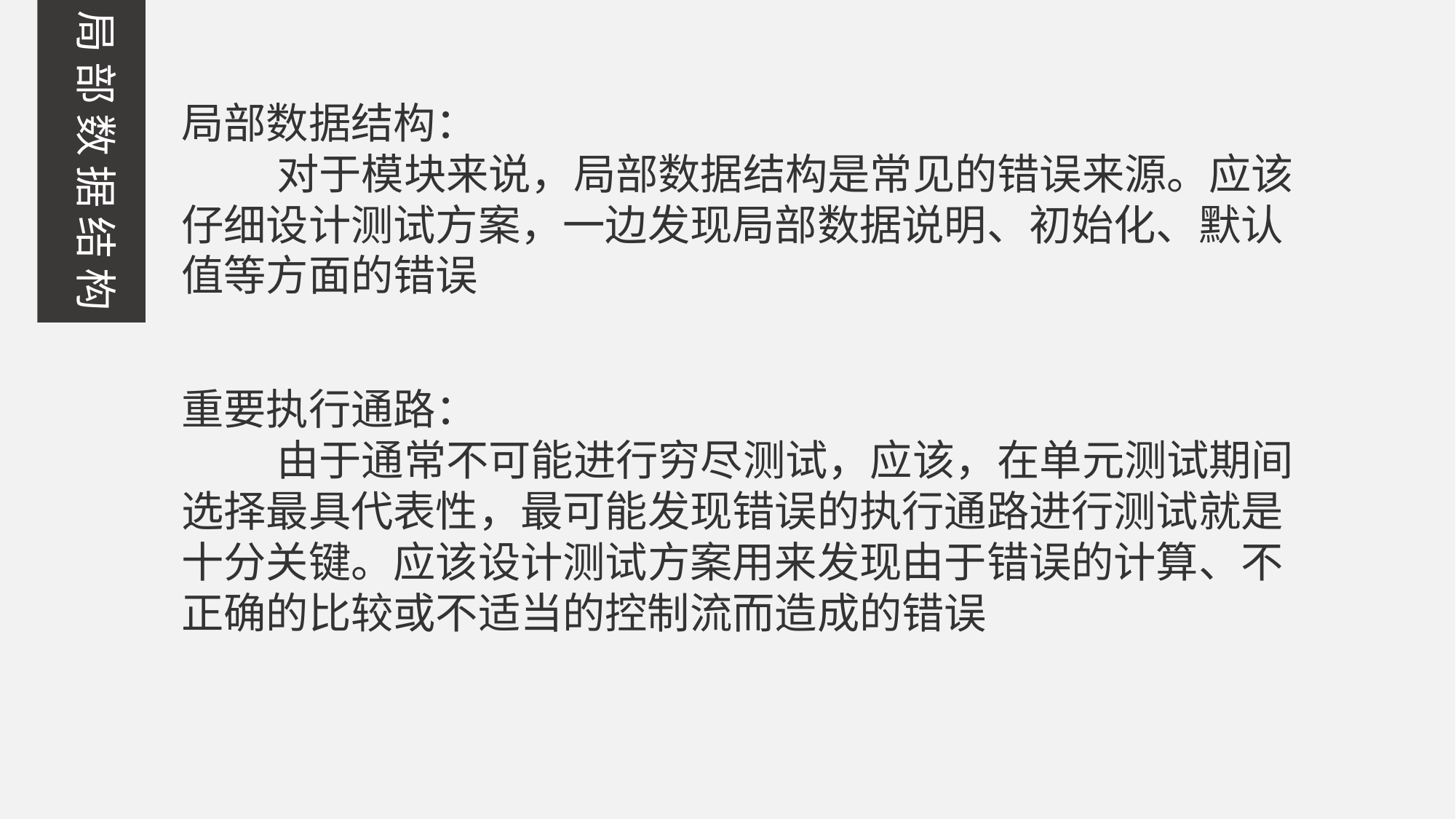

局部数据结构

局部数据结构：
         对于模块来说，局部数据结构是常见的错误来源。应该仔细设计测试方案，一边发现局部数据说明、初始化、默认值等方面的错误
重要执行通路：
         由于通常不可能进行穷尽测试，应该，在单元测试期间选择最具代表性，最可能发现错误的执行通路进行测试就是十分关键。应该设计测试方案用来发现由于错误的计算、不正确的比较或不适当的控制流而造成的错误